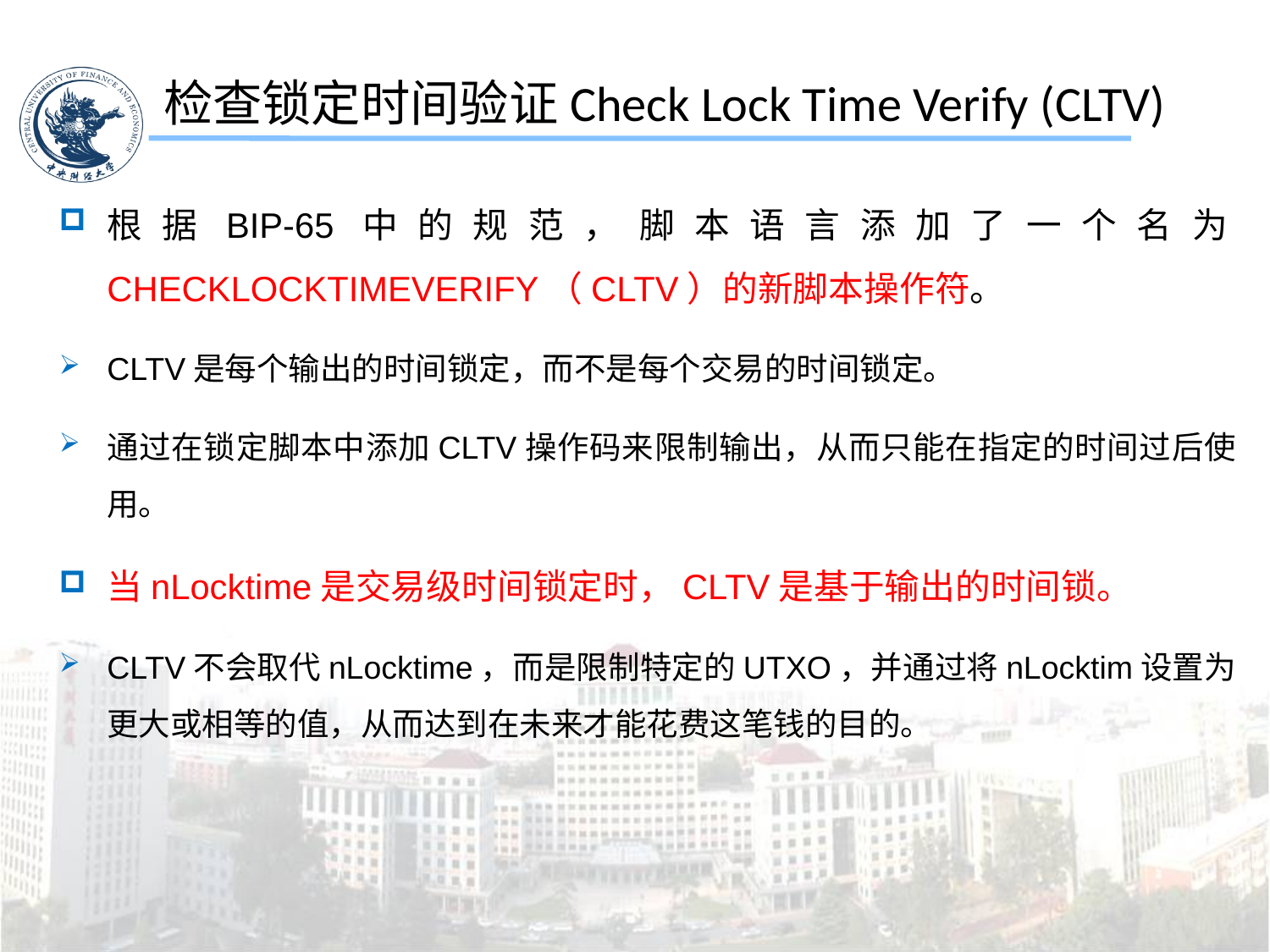

检查锁定时间验证Check Lock Time Verify (CLTV)
根据BIP-65中的规范，脚本语言添加了一个名为CHECKLOCKTIMEVERIFY（CLTV）的新脚本操作符。
CLTV是每个输出的时间锁定，而不是每个交易的时间锁定。
通过在锁定脚本中添加CLTV操作码来限制输出，从而只能在指定的时间过后使用。
当nLocktime是交易级时间锁定时，CLTV是基于输出的时间锁。
CLTV不会取代nLocktime，而是限制特定的UTXO，并通过将nLocktim设置为更大或相等的值，从而达到在未来才能花费这笔钱的目的。